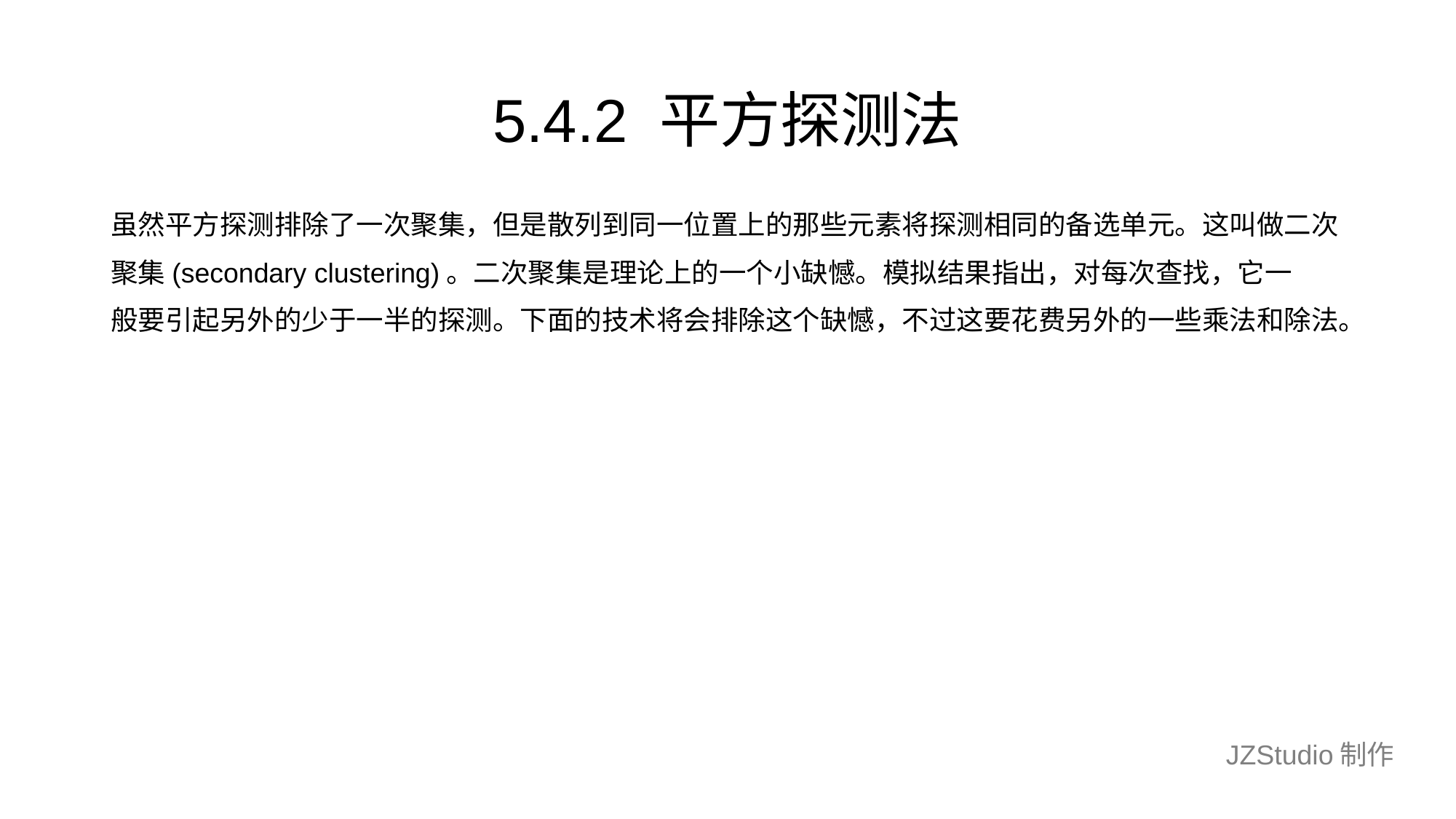

# 5.4.2 平方探测法
虽然平方探测排除了一次聚集，但是散列到同一位置上的那些元素将探测相同的备选单元。这叫做二次
聚集(secondary clustering)。二次聚集是理论上的一个小缺憾。模拟结果指出，对每次查找，它一
般要引起另外的少于一半的探测。下面的技术将会排除这个缺憾，不过这要花费另外的一些乘法和除法。